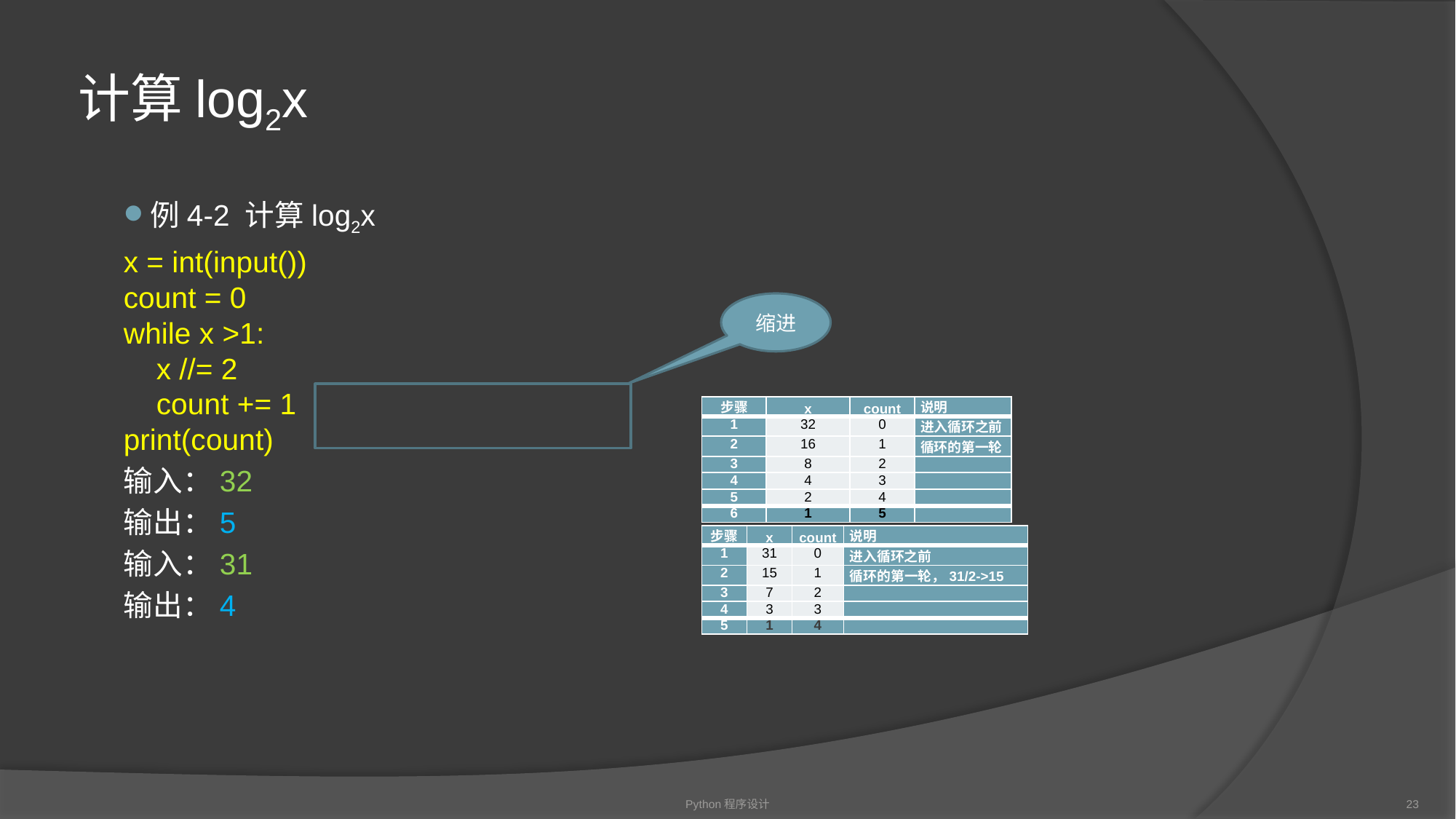

# 计算log2x
例4-2 计算log2x
x = int(input())
count = 0
while x >1:
    x //= 2
    count += 1
print(count)
输入：32
输出：5
输入：31
输出：4

缩进

| 步骤 | x | count | 说明 |
| --- | --- | --- | --- |
| 1 | 32 | 0 | 进入循环之前 |
| 2 | 16 | 1 | 循环的第一轮 |
| 3 | 8 | 2 |  |
| 4 | 4 | 3 |  |
| 5 | 2 | 4 |  |
| 6 | 1 | 5 |  |
| 步骤 | x | count | 说明 |
| --- | --- | --- | --- |
| 1 | 31 | 0 | 进入循环之前 |
| 2 | 15 | 1 | 循环的第一轮，31/2->15 |
| 3 | 7 | 2 |  |
| 4 | 3 | 3 |  |
| 5 | 1 | 4 |  |
Python程序设计
23